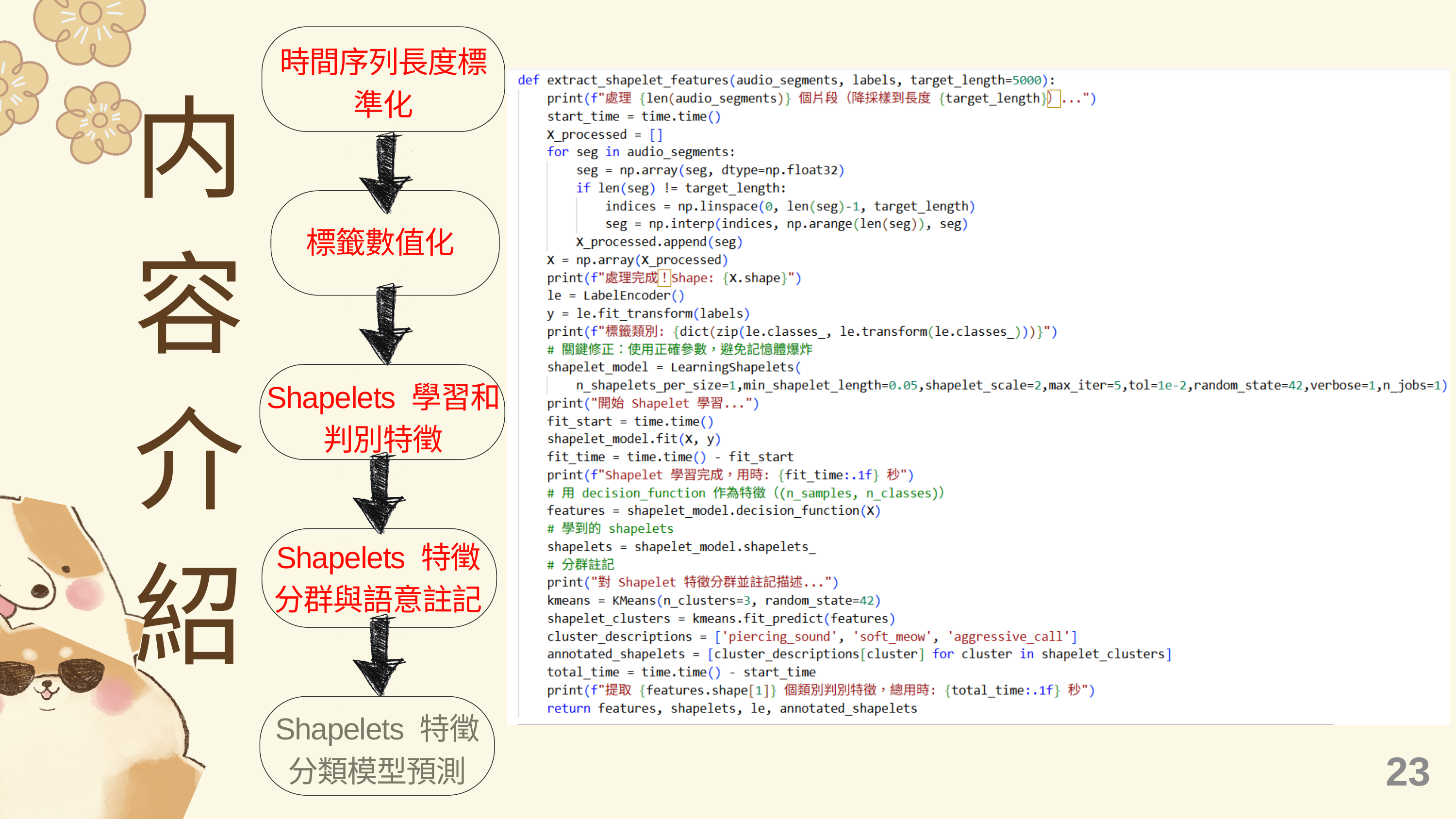

時間序列長度標準化
内容介紹

標籤數值化

Shapelets 學習和判別特徵

Shapelets 特徵分群與語意註記

Shapelets 特徵分類模型預測
23